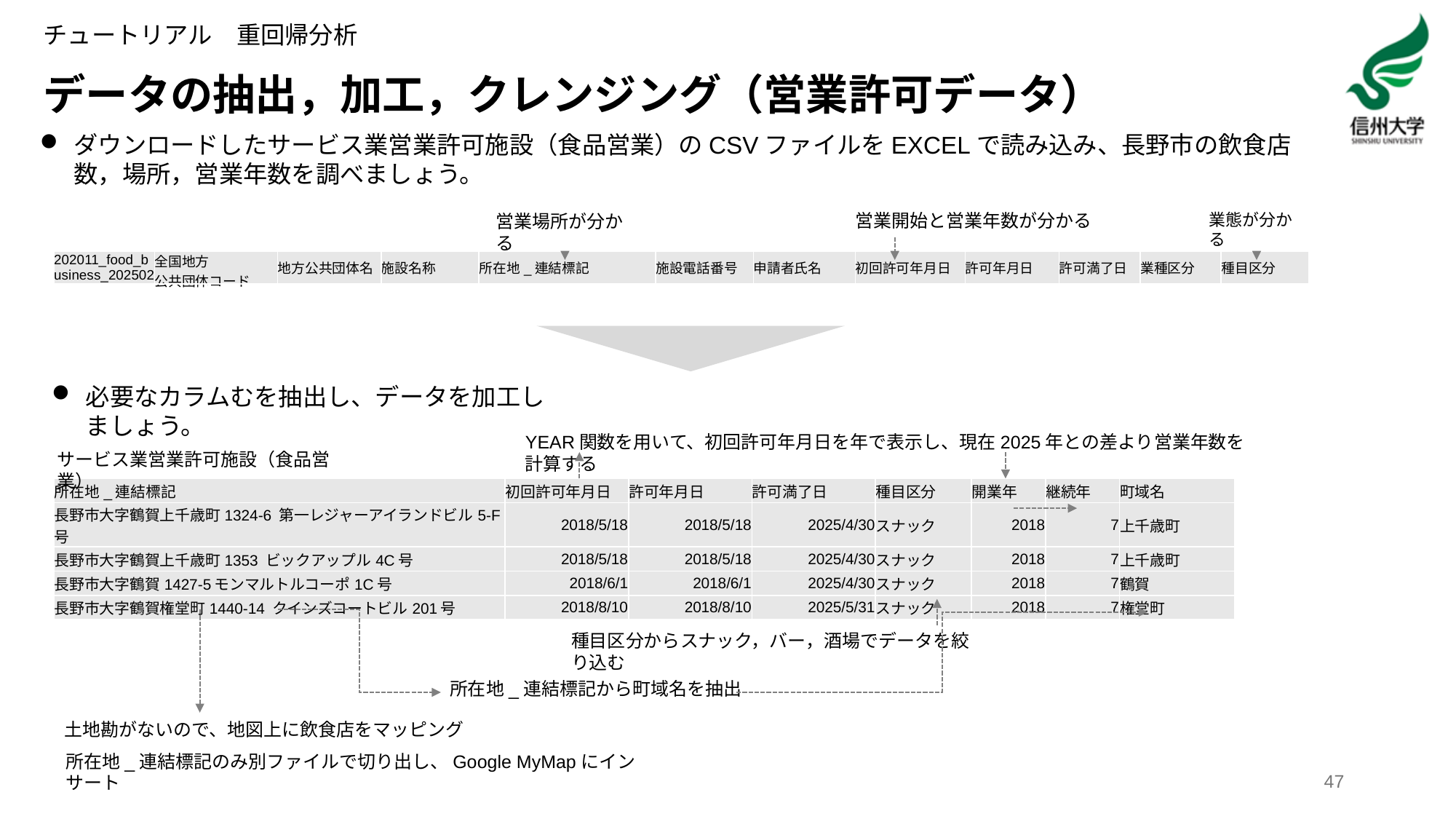

チュートリアル　重回帰分析
# データの抽出，加工，クレンジング（営業許可データ）
ダウンロードしたサービス業営業許可施設（食品営業）のCSVファイルをEXCELで読み込み、長野市の飲食店数，場所，営業年数を調べましょう。
営業開始と営業年数が分かる
業態が分かる
営業場所が分かる
| 202011\_food\_business\_202502 | 全国地方 公共団体コード | 地方公共団体名 | 施設名称 | 所在地\_連結標記 | 施設電話番号 | 申請者氏名 | 初回許可年月日 | 許可年月日 | 許可満了日 | 業種区分 | 種目区分 |
| --- | --- | --- | --- | --- | --- | --- | --- | --- | --- | --- | --- |

必要なカラムむを抽出し、データを加工しましょう。
YEAR関数を用いて、初回許可年月日を年で表示し、現在2025年との差より営業年数を計算する
サービス業営業許可施設（食品営業）
| 所在地\_連結標記 | 初回許可年月日 | 許可年月日 | 許可満了日 | 種目区分 | 開業年 | 継続年 | 町域名 |
| --- | --- | --- | --- | --- | --- | --- | --- |
| 長野市大字鶴賀上千歳町1324-6 第一レジャーアイランドビル5-F号 | 2018/5/18 | 2018/5/18 | 2025/4/30 | スナック | 2018 | 7 | 上千歳町 |
| 長野市大字鶴賀上千歳町1353 ビックアップル4C号 | 2018/5/18 | 2018/5/18 | 2025/4/30 | スナック | 2018 | 7 | 上千歳町 |
| 長野市大字鶴賀1427-5モンマルトルコーポ1C号 | 2018/6/1 | 2018/6/1 | 2025/4/30 | スナック | 2018 | 7 | 鶴賀 |
| 長野市大字鶴賀権堂町1440-14 クインズコートビル201号 | 2018/8/10 | 2018/8/10 | 2025/5/31 | スナック | 2018 | 7 | 権堂町 |
種目区分からスナック，バー，酒場でデータを絞り込む
所在地_連結標記から町域名を抽出
土地勘がないので、地図上に飲食店をマッピング
所在地_連結標記のみ別ファイルで切り出し、Google MyMapにインサート
47